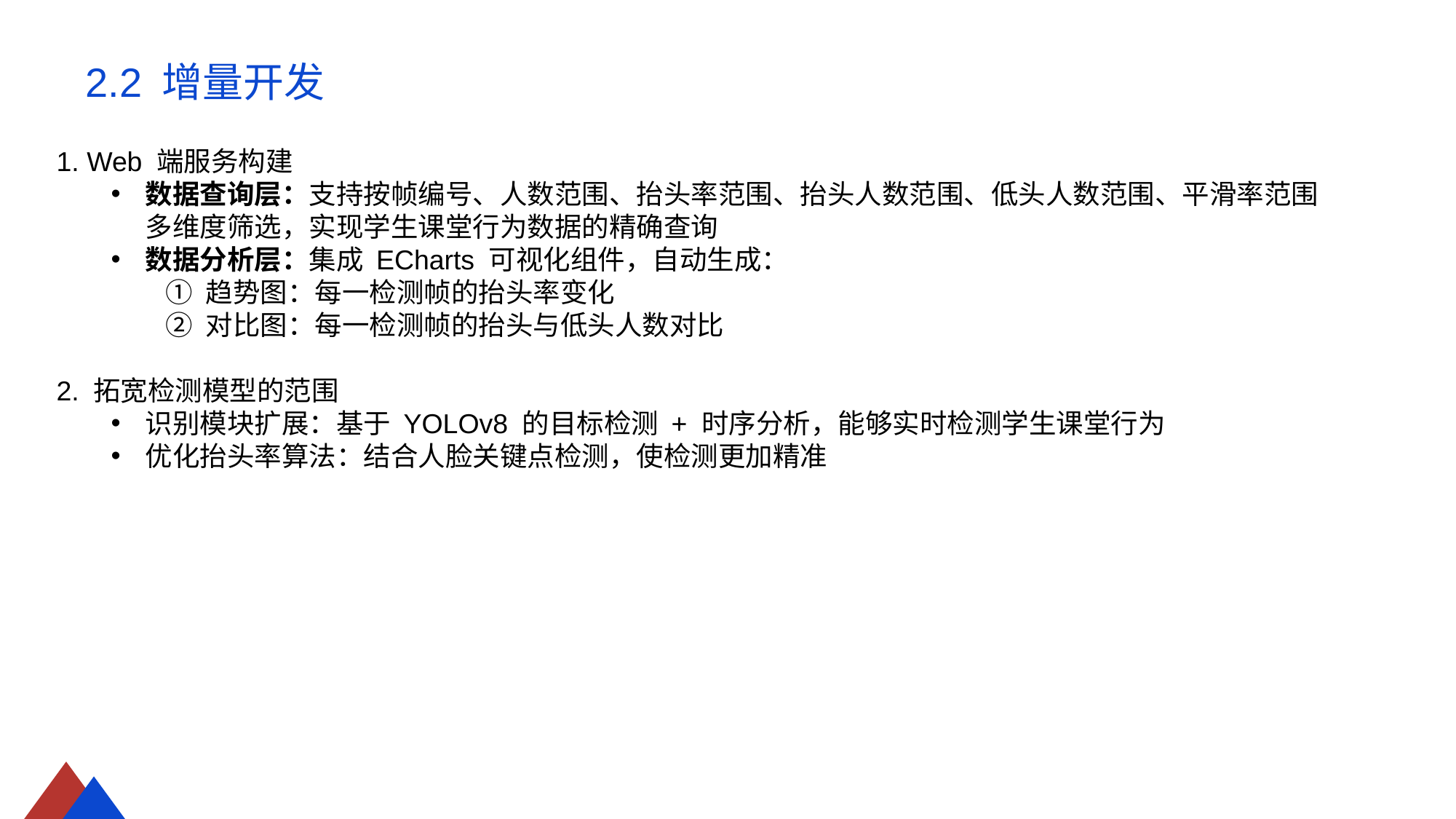

2.2 增量开发
1. Web 端服务构建
数据查询层：支持按帧编号、人数范围、抬头率范围、抬头人数范围、低头人数范围、平滑率范围多维度筛选，实现学生课堂行为数据的精确查询
数据分析层：集成 ECharts 可视化组件，自动生成：
① 趋势图：每一检测帧的抬头率变化
② 对比图：每一检测帧的抬头与低头人数对比

2. 拓宽检测模型的范围
识别模块扩展：基于 YOLOv8 的目标检测 + 时序分析，能够实时检测学生课堂行为
优化抬头率算法：结合人脸关键点检测，使检测更加精准